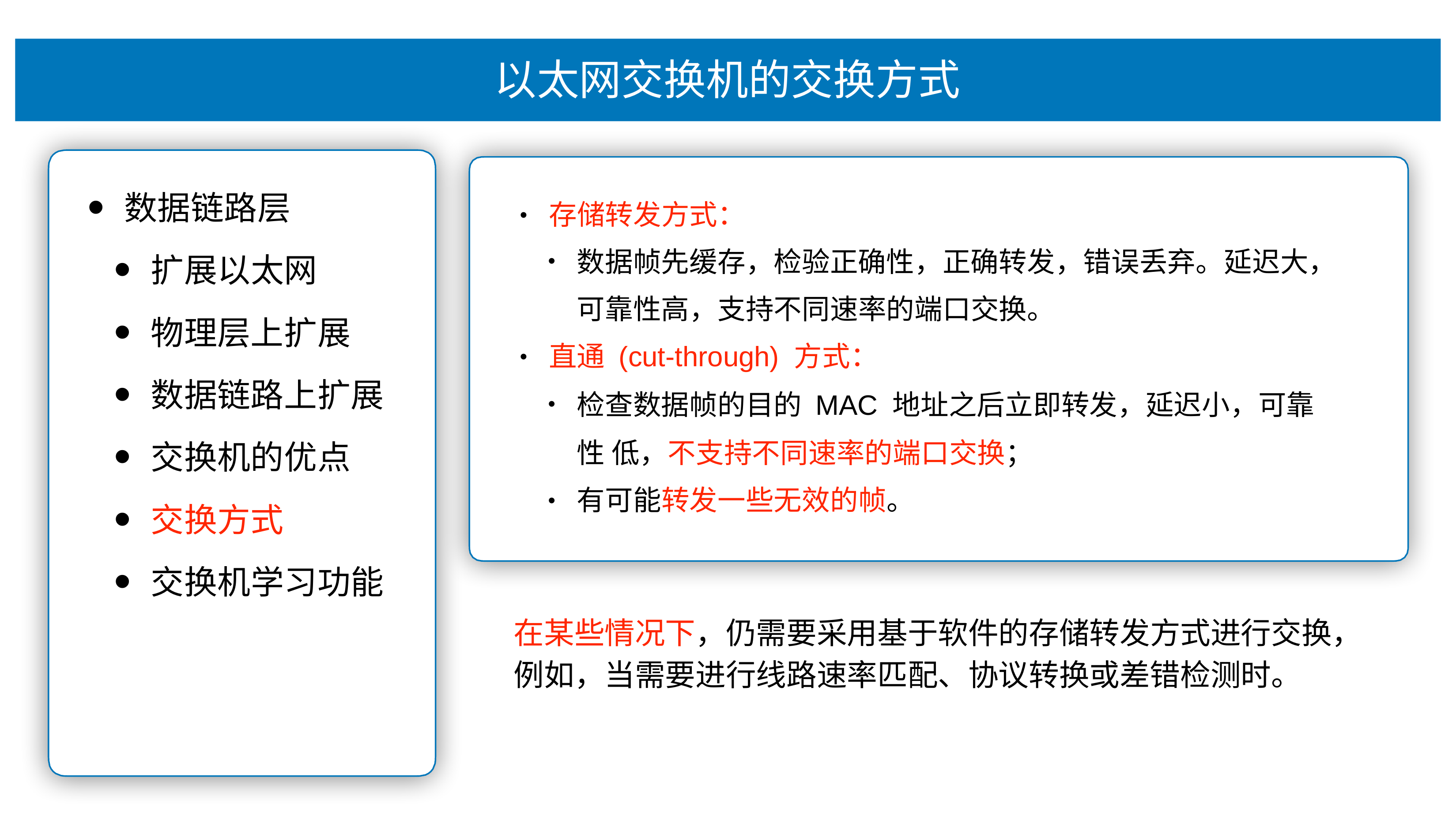

# 以太⽹交换机的交换⽅式

数据链路层
扩展以太⽹
存储转发⽅式：
•
数据帧先缓存，检验正确性，正确转发，错误丢弃。延迟⼤， 可靠性⾼，⽀持不同速率的端⼝交换。
直通 (cut-through) ⽅式：
物理层上扩展
数据链路上扩展
交换机的优点
交换⽅式
交换机学习功能
•
检查数据帧的⽬的 MAC 地址之后⽴即转发，延迟⼩，可靠性 低，不⽀持不同速率的端⼝交换；
有可能转发⼀些⽆效的帧。
•
在某些情况下，仍需要采⽤基于软件的存储转发⽅式进⾏交换， 例如，当需要进⾏线路速率匹配、协议转换或差错检测时。